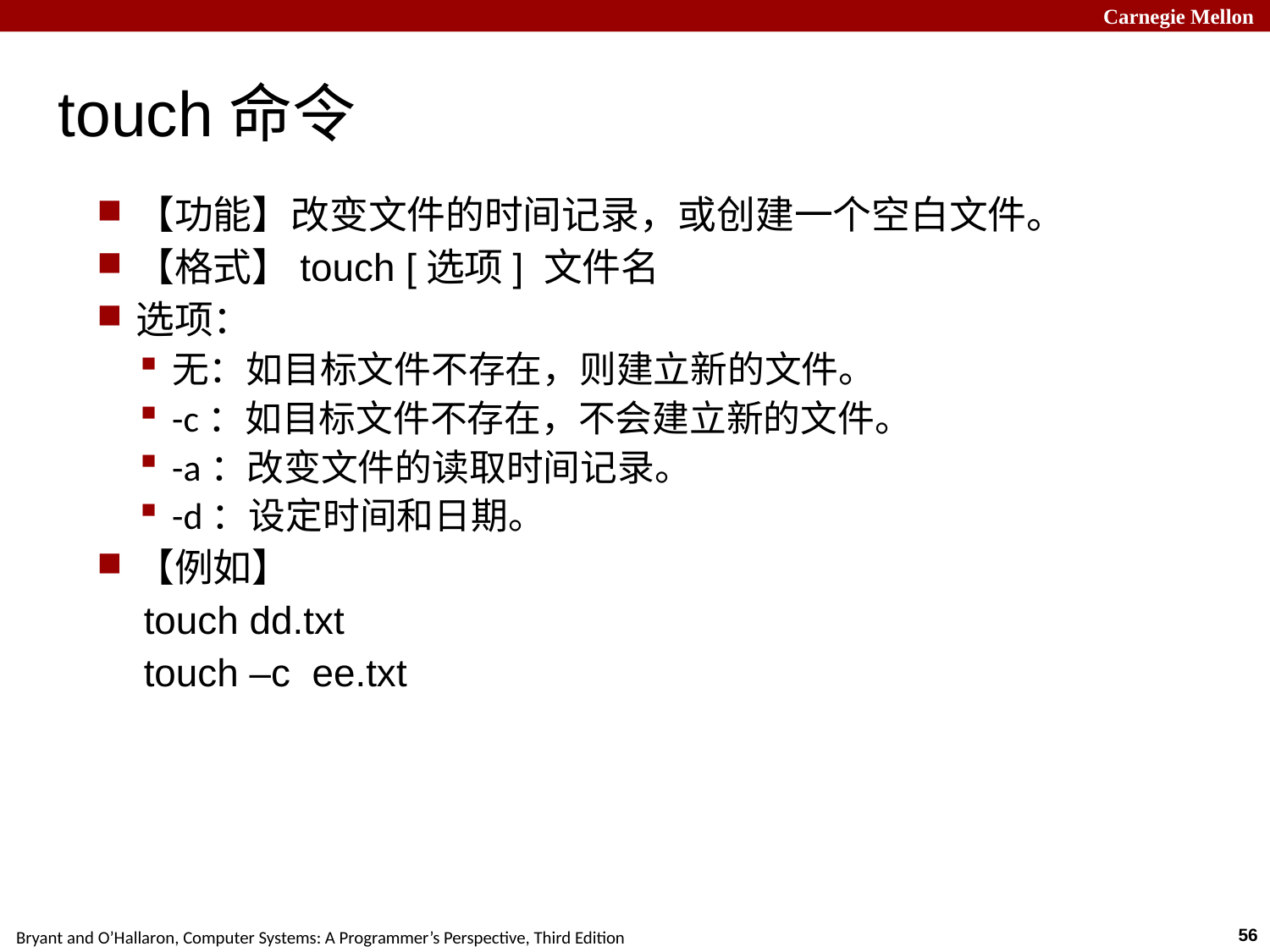

# touch命令
【功能】改变文件的时间记录，或创建一个空白文件。
【格式】touch [选项] 文件名
选项：
无：如目标文件不存在，则建立新的文件。
-c：如目标文件不存在，不会建立新的文件。
-a：改变文件的读取时间记录。
-d：设定时间和日期。
【例如】
    touch dd.txt
    touch –c  ee.txt